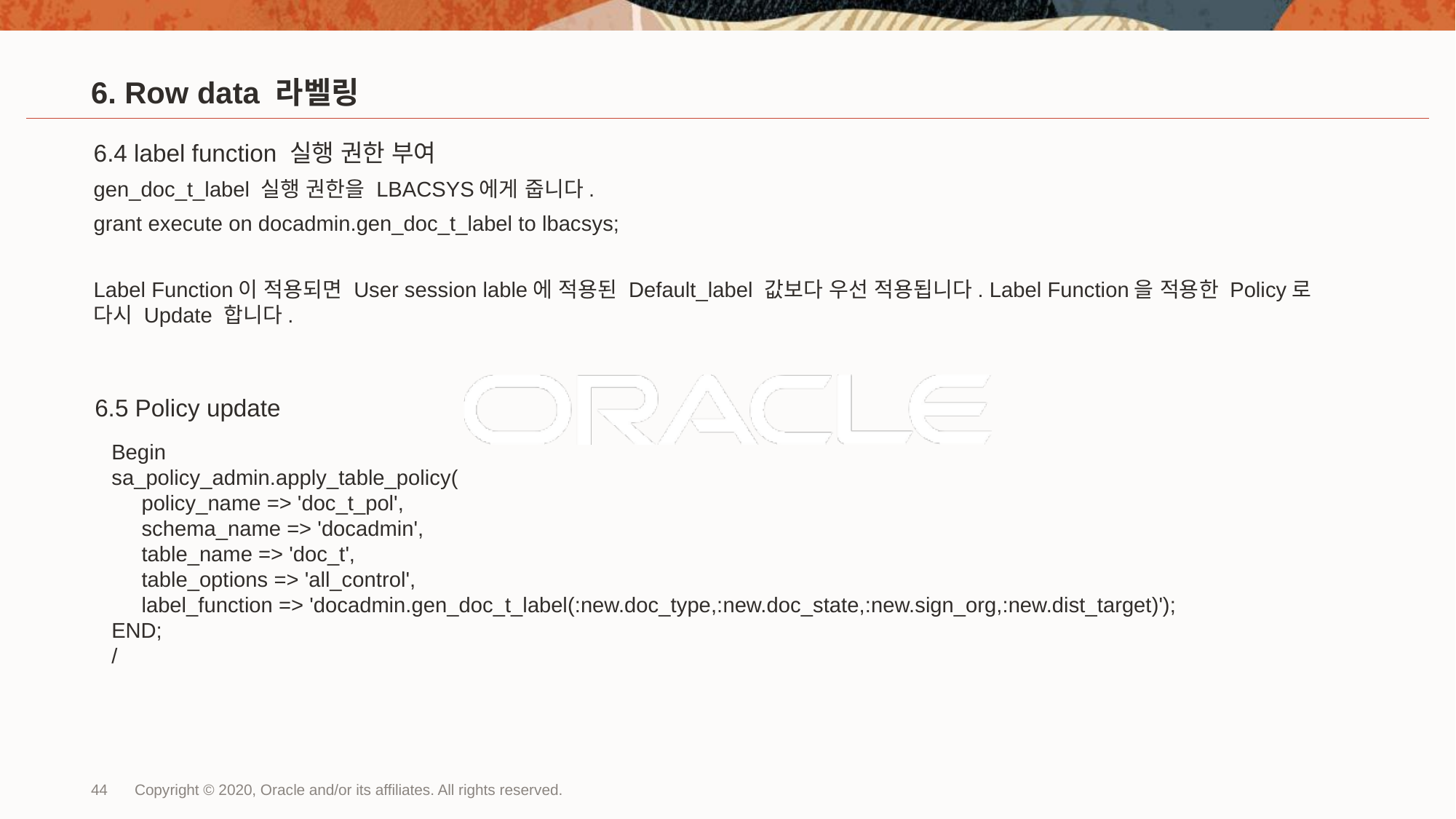

# 6. Row data 라벨링
6.4 label function 실행 권한 부여
gen_doc_t_label 실행 권한을 LBACSYS에게 줍니다.
grant execute on docadmin.gen_doc_t_label to lbacsys;
Label Function이 적용되면 User session lable에 적용된 Default_label 값보다 우선 적용됩니다. Label Function을 적용한 Policy로 다시 Update 합니다.
6.5 Policy update
Begin
sa_policy_admin.apply_table_policy(
     policy_name => 'doc_t_pol',
     schema_name => 'docadmin',
     table_name => 'doc_t',
     table_options => 'all_control',
     label_function => 'docadmin.gen_doc_t_label(:new.doc_type,:new.doc_state,:new.sign_org,:new.dist_target)');
END;
/
44
Copyright © 2020, Oracle and/or its affiliates. All rights reserved.